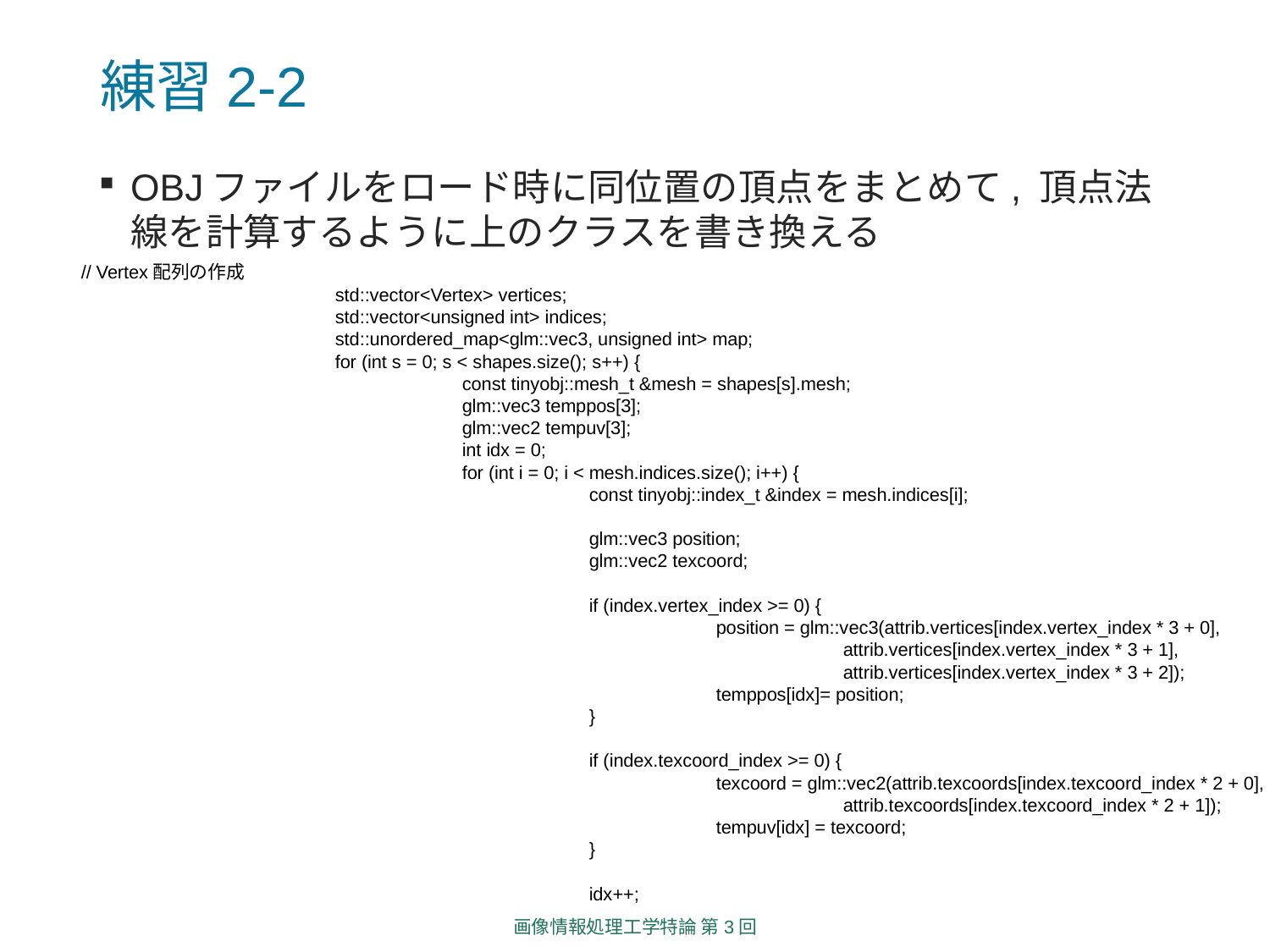

# 練習2-2
OBJファイルをロード時に同位置の頂点をまとめて, 頂点法線を計算するように上のクラスを書き換える

// Vertex配列の作成
		std::vector<Vertex> vertices;
		std::vector<unsigned int> indices;
		std::unordered_map<glm::vec3, unsigned int> map;
		for (int s = 0; s < shapes.size(); s++) {
			const tinyobj::mesh_t &mesh = shapes[s].mesh;
			glm::vec3 temppos[3];
			glm::vec2 tempuv[3];
			int idx = 0;
			for (int i = 0; i < mesh.indices.size(); i++) {
				const tinyobj::index_t &index = mesh.indices[i];

				glm::vec3 position;
				glm::vec2 texcoord;

				if (index.vertex_index >= 0) {
					position = glm::vec3(attrib.vertices[index.vertex_index * 3 + 0],
						attrib.vertices[index.vertex_index * 3 + 1],
						attrib.vertices[index.vertex_index * 3 + 2]);
					temppos[idx]= position;
				}

				if (index.texcoord_index >= 0) {
					texcoord = glm::vec2(attrib.texcoords[index.texcoord_index * 2 + 0],
						attrib.texcoords[index.texcoord_index * 2 + 1]);
					tempuv[idx] = texcoord;
				}

				idx++;

画像情報処理工学特論 第3回